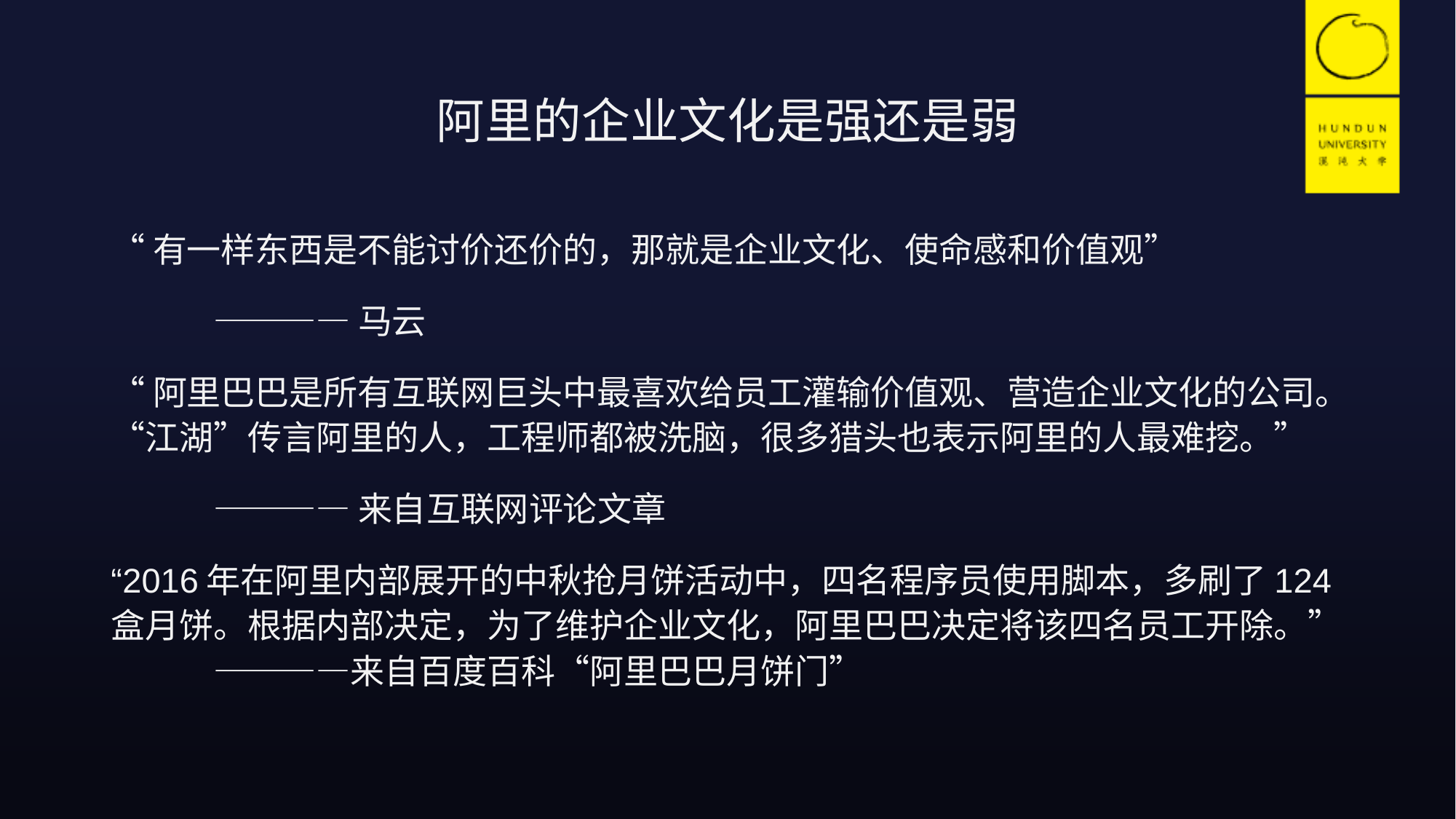

# 阿里的企业文化是强还是弱
“有一样东西是不能讨价还价的，那就是企业文化、使命感和价值观”
						————马云
“阿里巴巴是所有互联网巨头中最喜欢给员工灌输价值观、营造企业文化的公司。“江湖”传言阿里的人，工程师都被洗脑，很多猎头也表示阿里的人最难挖。”
						————来自互联网评论文章
“2016年在阿里内部展开的中秋抢月饼活动中，四名程序员使用脚本，多刷了124盒月饼。根据内部决定，为了维护企业文化，阿里巴巴决定将该四名员工开除。”    								————来自百度百科“阿里巴巴月饼门”